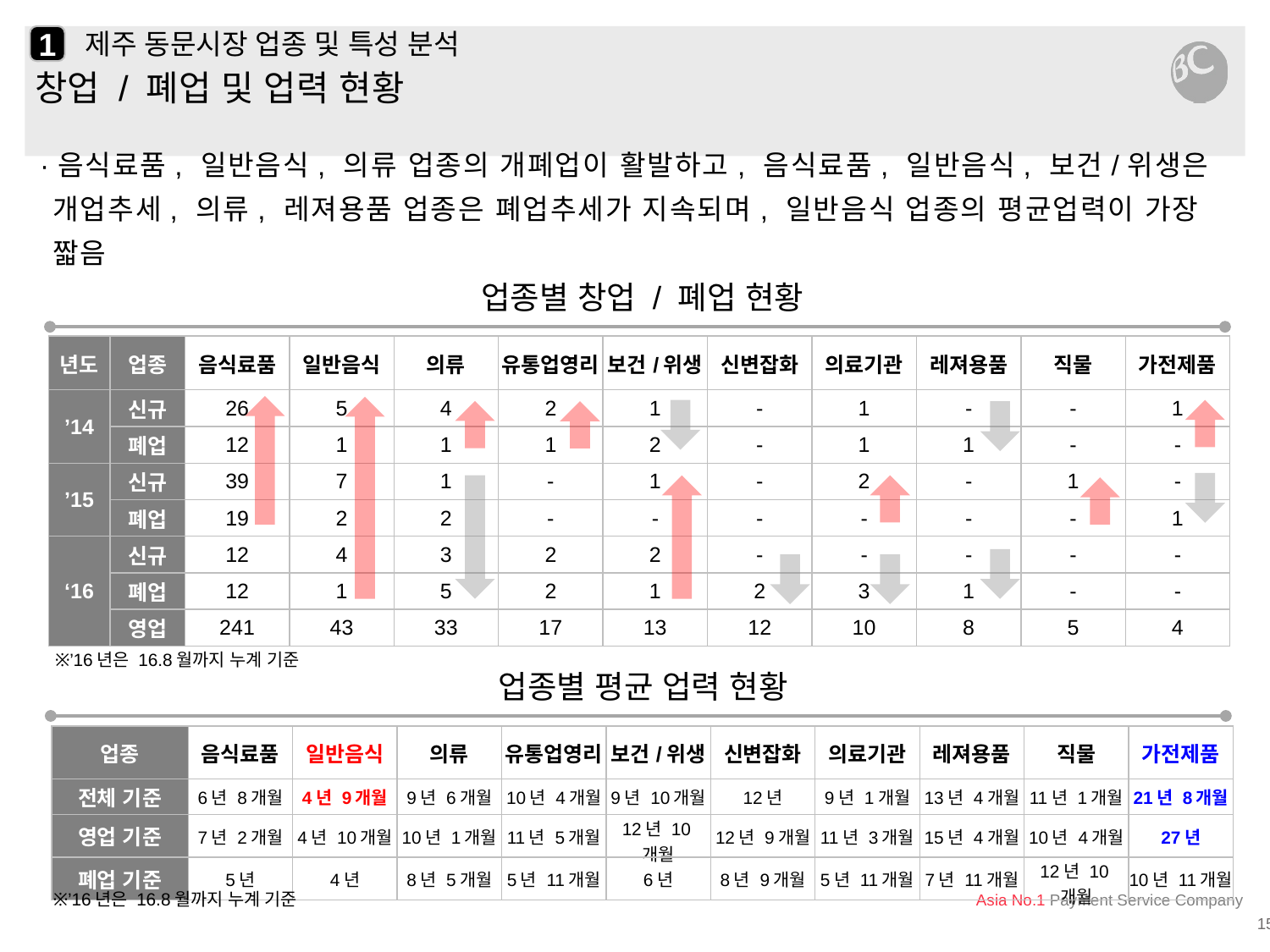

1
# 제주 동문시장 업종 및 특성 분석
창업 / 폐업 및 업력 현황
·음식료품, 일반음식, 의류 업종의 개폐업이 활발하고, 음식료품, 일반음식, 보건/위생은 개업추세, 의류, 레져용품 업종은 폐업추세가 지속되며, 일반음식 업종의 평균업력이 가장 짧음
업종별 창업 / 폐업 현황
| 년도 | 업종 | 음식료품 | 일반음식 | 의류 | 유통업영리 | 보건/위생 | 신변잡화 | 의료기관 | 레져용품 | 직물 | 가전제품 |
| --- | --- | --- | --- | --- | --- | --- | --- | --- | --- | --- | --- |
| ’14 | 신규 | 26 | 5 | 4 | 2 | 1 | - | 1 | - | - | 1 |
|  | 폐업 | 12 | 1 | 1 | 1 | 2 | - | 1 | 1 | - | - |
| ’15 | 신규 | 39 | 7 | 1 | - | 1 | - | 2 | - | 1 | - |
|  | 폐업 | 19 | 2 | 2 | - | - | - | - | - | - | 1 |
| ‘16 | 신규 | 12 | 4 | 3 | 2 | 2 | - | - | - | - | - |
|  | 폐업 | 12 | 1 | 5 | 2 | 1 | 2 | 3 | 1 | - | - |
|  | 영업 | 241 | 43 | 33 | 17 | 13 | 12 | 10 | 8 | 5 | 4 |

※’16년은 16.8월까지 누계 기준
업종별 평균 업력 현황
| 업종 | 음식료품 | 일반음식 | 의류 | 유통업영리 | 보건/위생 | 신변잡화 | 의료기관 | 레져용품 | 직물 | 가전제품 |
| --- | --- | --- | --- | --- | --- | --- | --- | --- | --- | --- |
| 전체 기준 | 6년 8개월 | 4년 9개월 | 9년 6개월 | 10년 4개월 | 9년 10개월 | 12년 | 9년 1개월 | 13년 4개월 | 11년 1개월 | 21년 8개월 |
| 영업 기준 | 7년 2개월 | 4년 10개월 | 10년 1개월 | 11년 5개월 | 12년 10개월 | 12년 9개월 | 11년 3개월 | 15년 4개월 | 10년 4개월 | 27년 |
| 폐업 기준 | 5년 | 4년 | 8년 5개월 | 5년 11개월 | 6년 | 8년 9개월 | 5년 11개월 | 7년 11개월 | 12년 10개월 | 10년 11개월 |
※’16년은 16.8월까지 누계 기준